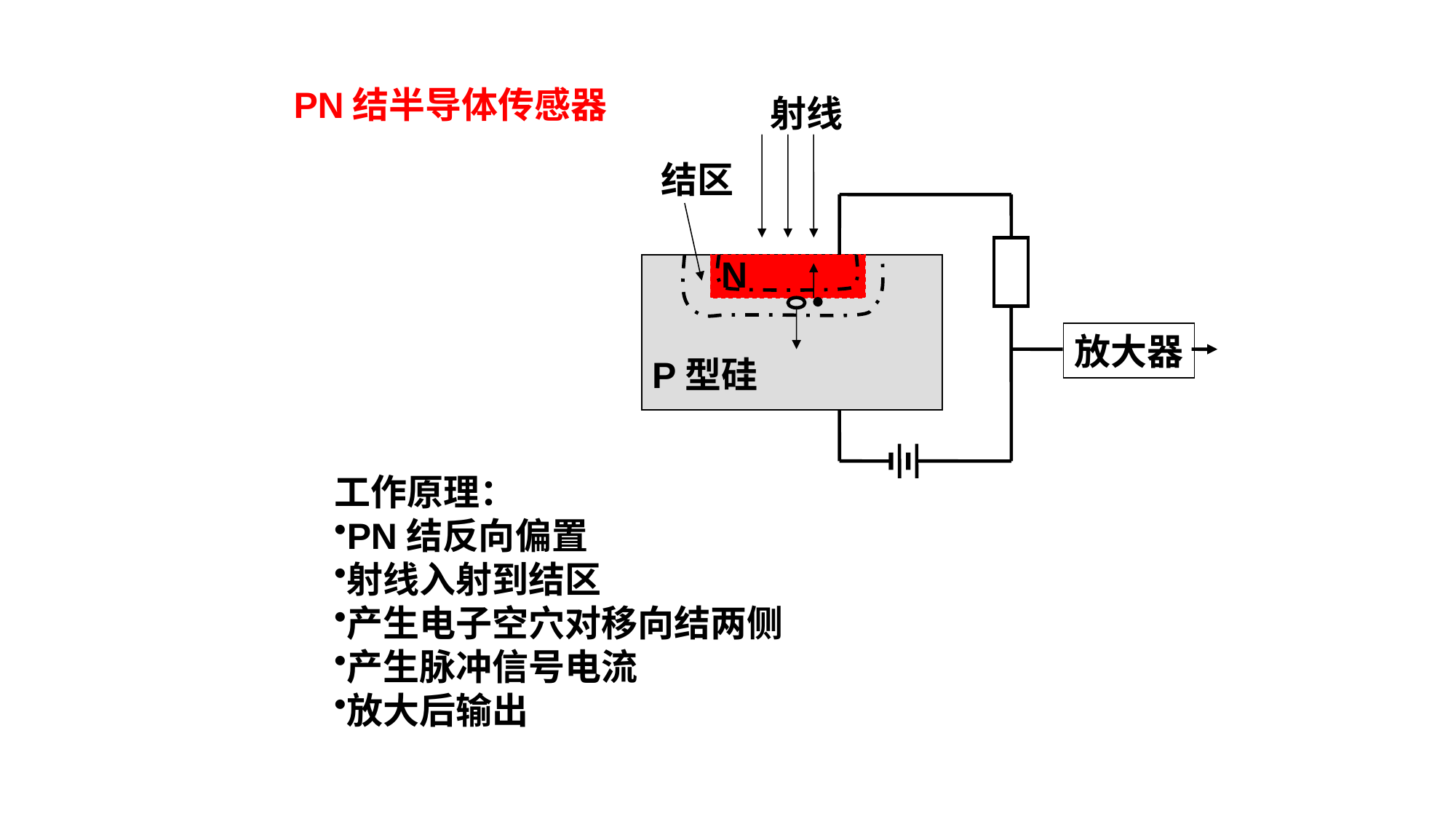

PN结半导体传感器
射线

结区

N

放大器
P型硅

工作原理：
PN结反向偏置
射线入射到结区
产生电子空穴对移向结两侧
产生脉冲信号电流
放大后输出